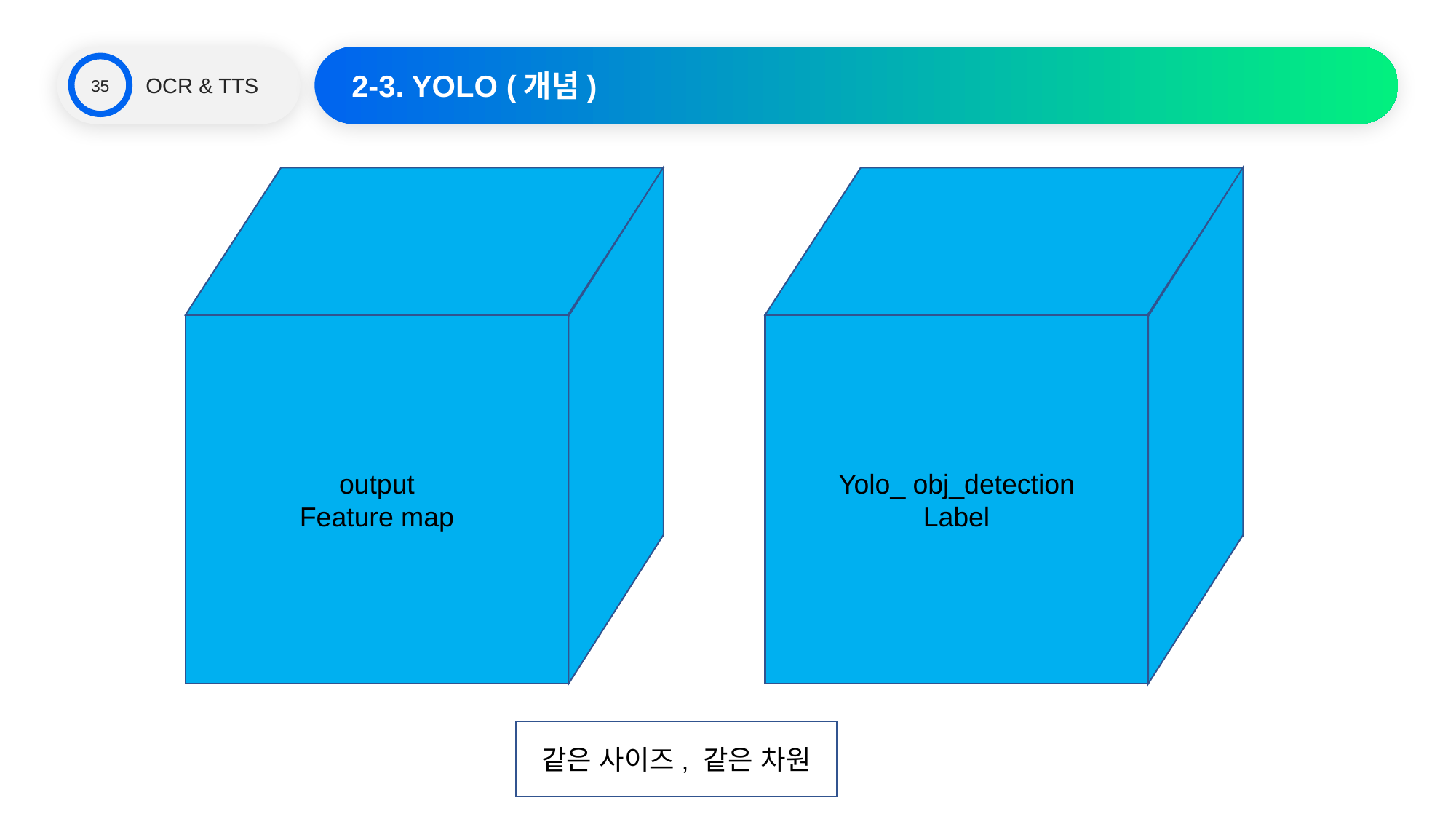

OCR & TTS
2-3. YOLO (개념)
35

output
Feature map
Yolo_ obj_detection
Label

같은 사이즈, 같은 차원